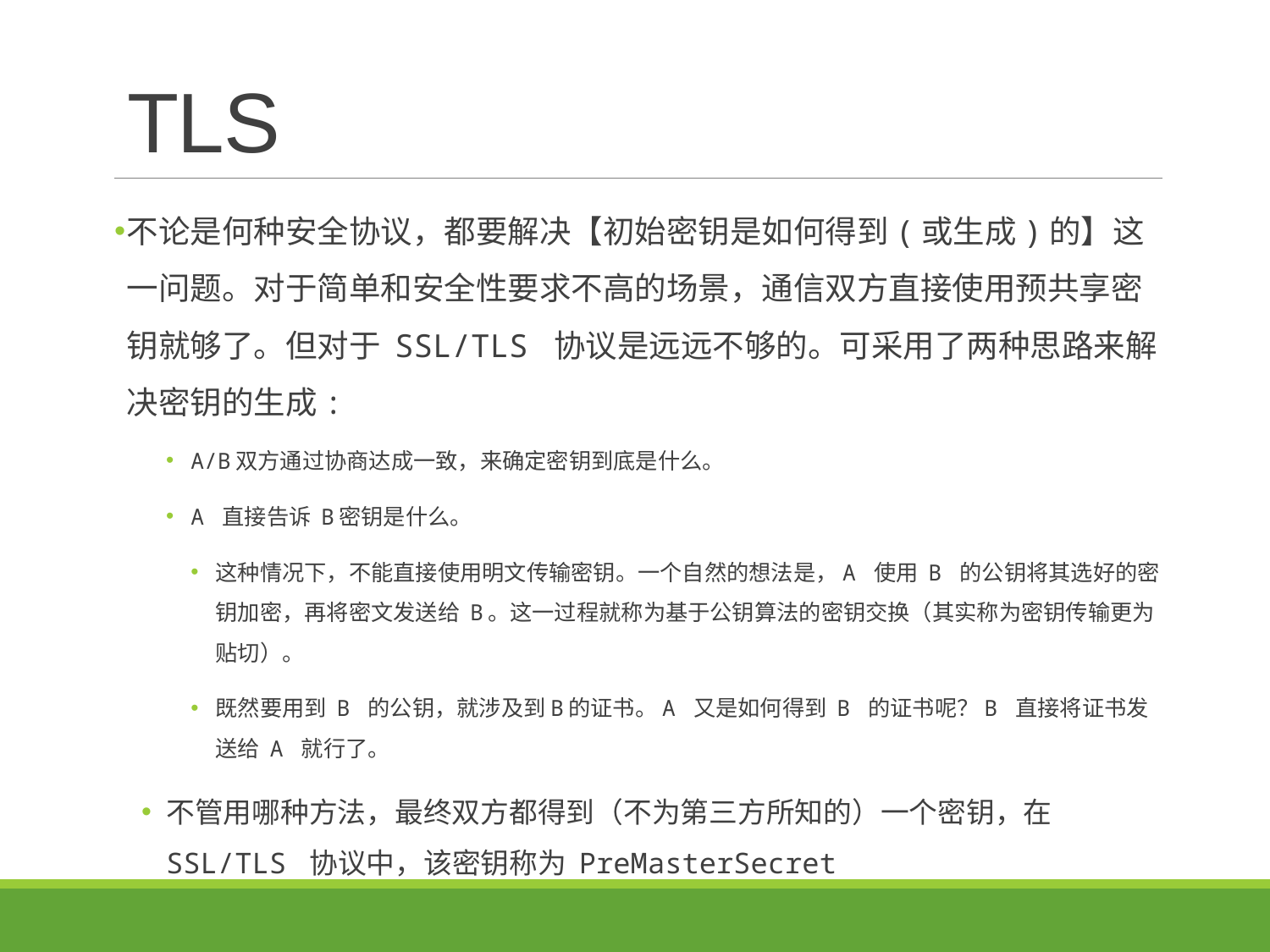

# TLS
不论是何种安全协议，都要解决【初始密钥是如何得到(或生成)的】这一问题。对于简单和安全性要求不高的场景，通信双方直接使用预共享密钥就够了。但对于 SSL/TLS 协议是远远不够的。可采用了两种思路来解决密钥的生成:
A/B双方通过协商达成一致，来确定密钥到底是什么。
A 直接告诉 B密钥是什么。
这种情况下，不能直接使用明文传输密钥。一个自然的想法是，A 使用 B 的公钥将其选好的密钥加密，再将密文发送给 B。这一过程就称为基于公钥算法的密钥交换（其实称为密钥传输更为贴切）。
既然要用到 B 的公钥，就涉及到B的证书。A 又是如何得到 B 的证书呢？B 直接将证书发送给 A 就行了。
不管用哪种方法，最终双方都得到（不为第三方所知的）一个密钥，在 SSL/TLS 协议中，该密钥称为 PreMasterSecret